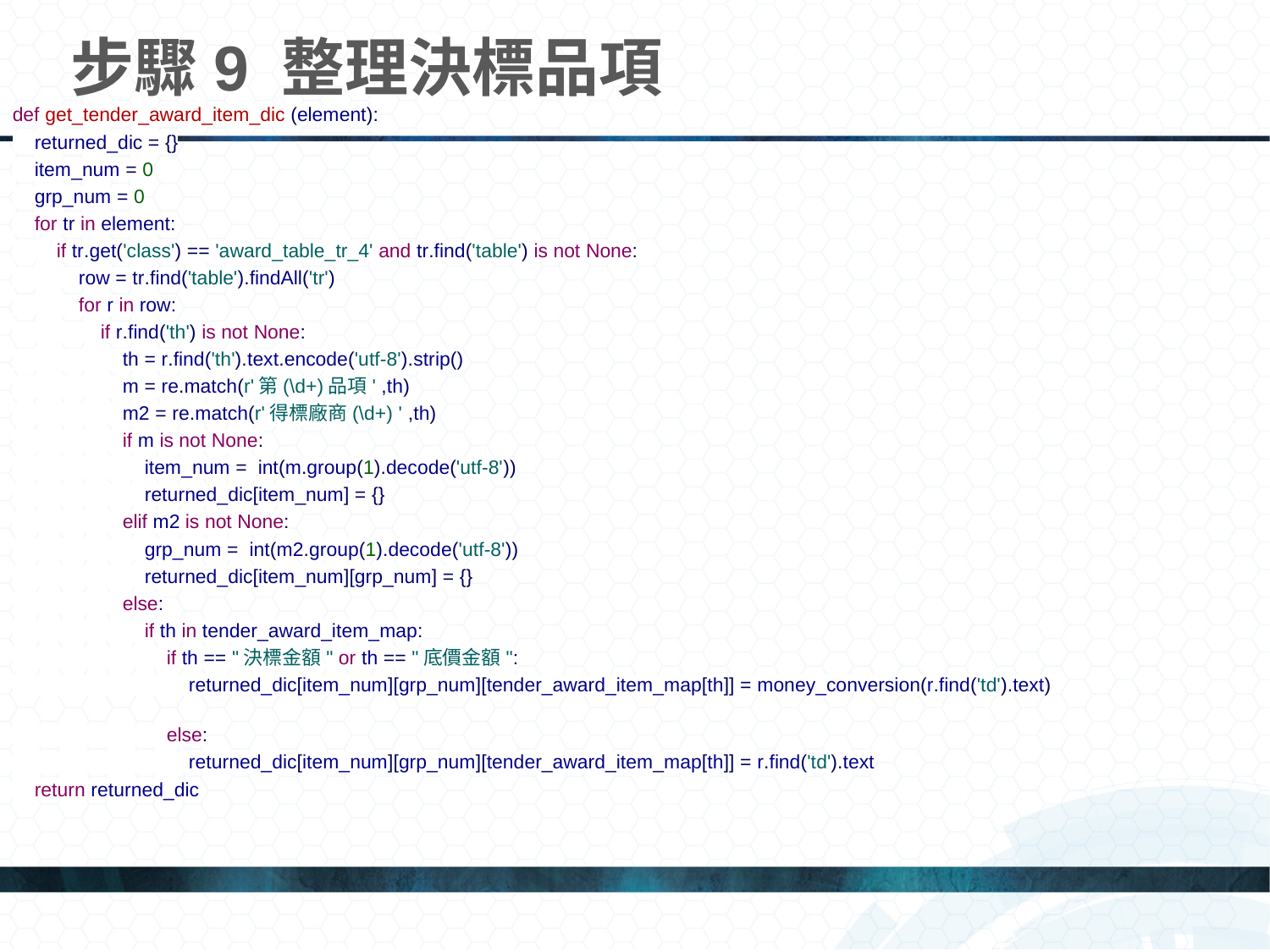

# 步驟9 整理決標品項
def get_tender_award_item_dic (element):
    returned_dic = {}
    item_num = 0
    grp_num = 0
    for tr in element:
        if tr.get('class') == 'award_table_tr_4' and tr.find('table') is not None:
            row = tr.find('table').findAll('tr')
            for r in row:
                if r.find('th') is not None:
                    th = r.find('th').text.encode('utf-8').strip()
                    m = re.match(r'第(\d+)品項' ,th)
                    m2 = re.match(r'得標廠商(\d+) ' ,th)
                    if m is not None:
                        item_num =  int(m.group(1).decode('utf-8'))
                        returned_dic[item_num] = {}
                    elif m2 is not None:
                        grp_num =  int(m2.group(1).decode('utf-8'))
                        returned_dic[item_num][grp_num] = {}
                    else:
                        if th in tender_award_item_map:
                            if th == "決標金額" or th == "底價金額":
                                returned_dic[item_num][grp_num][tender_award_item_map[th]] = money_conversion(r.find('td').text)
                            else:
                                returned_dic[item_num][grp_num][tender_award_item_map[th]] = r.find('td').text
    return returned_dic